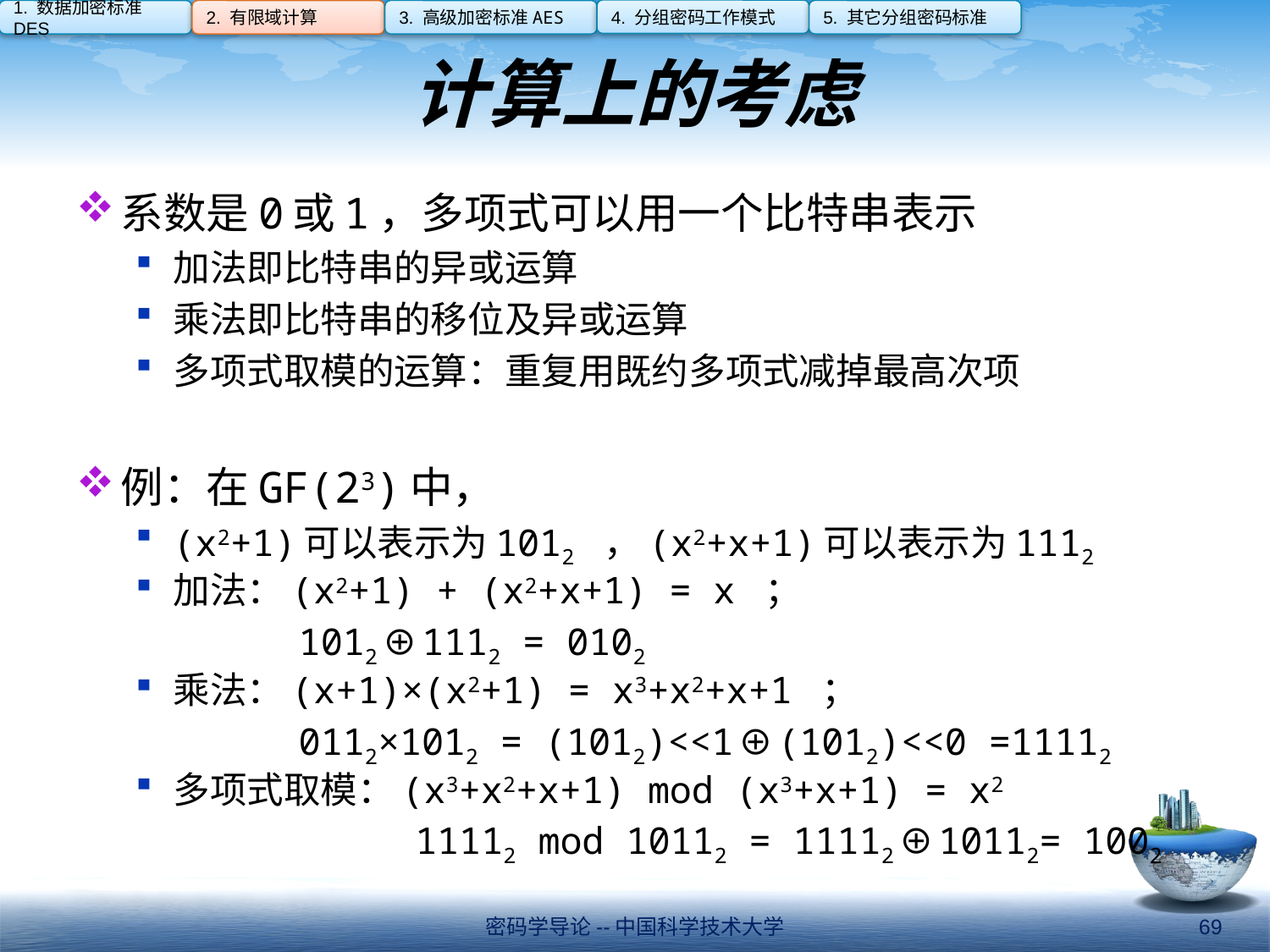

4. 分组密码工作模式
1. 数据加密标准DES
2. 有限域计算
3. 高级加密标准AES
5. 其它分组密码标准
# 计算上的考虑
系数是0或1，多项式可以用一个比特串表示
加法即比特串的异或运算
乘法即比特串的移位及异或运算
多项式取模的运算：重复用既约多项式减掉最高次项

例：在GF(23)中，
(x2+1)可以表示为1012 ，(x2+x+1)可以表示为1112
加法：(x2+1) + (x2+x+1) = x ；
1012⊕1112 = 0102
乘法：(x+1)×(x2+1) = x3+x2+x+1 ；
0112×1012 = (1012)<<1⊕(1012)<<0 =11112
多项式取模：(x3+x2+x+1) mod (x3+x+1) = x2
 11112 mod 10112 = 11112⊕10112= 1002

密码学导论--中国科学技术大学
69